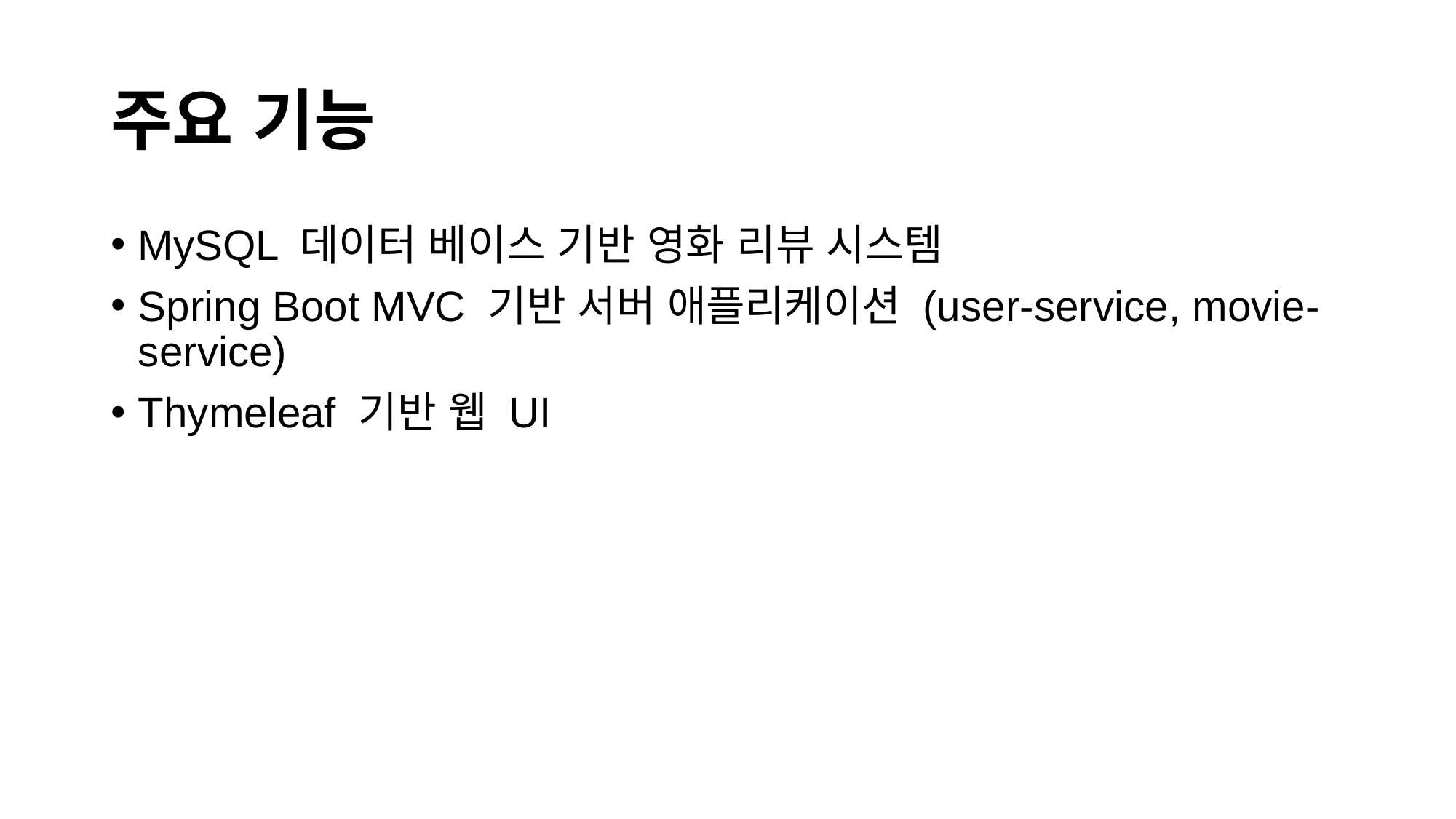

# 주요 기능
MySQL 데이터 베이스 기반 영화 리뷰 시스템
Spring Boot MVC 기반 서버 애플리케이션 (user-service, movie-service)
Thymeleaf 기반 웹 UI